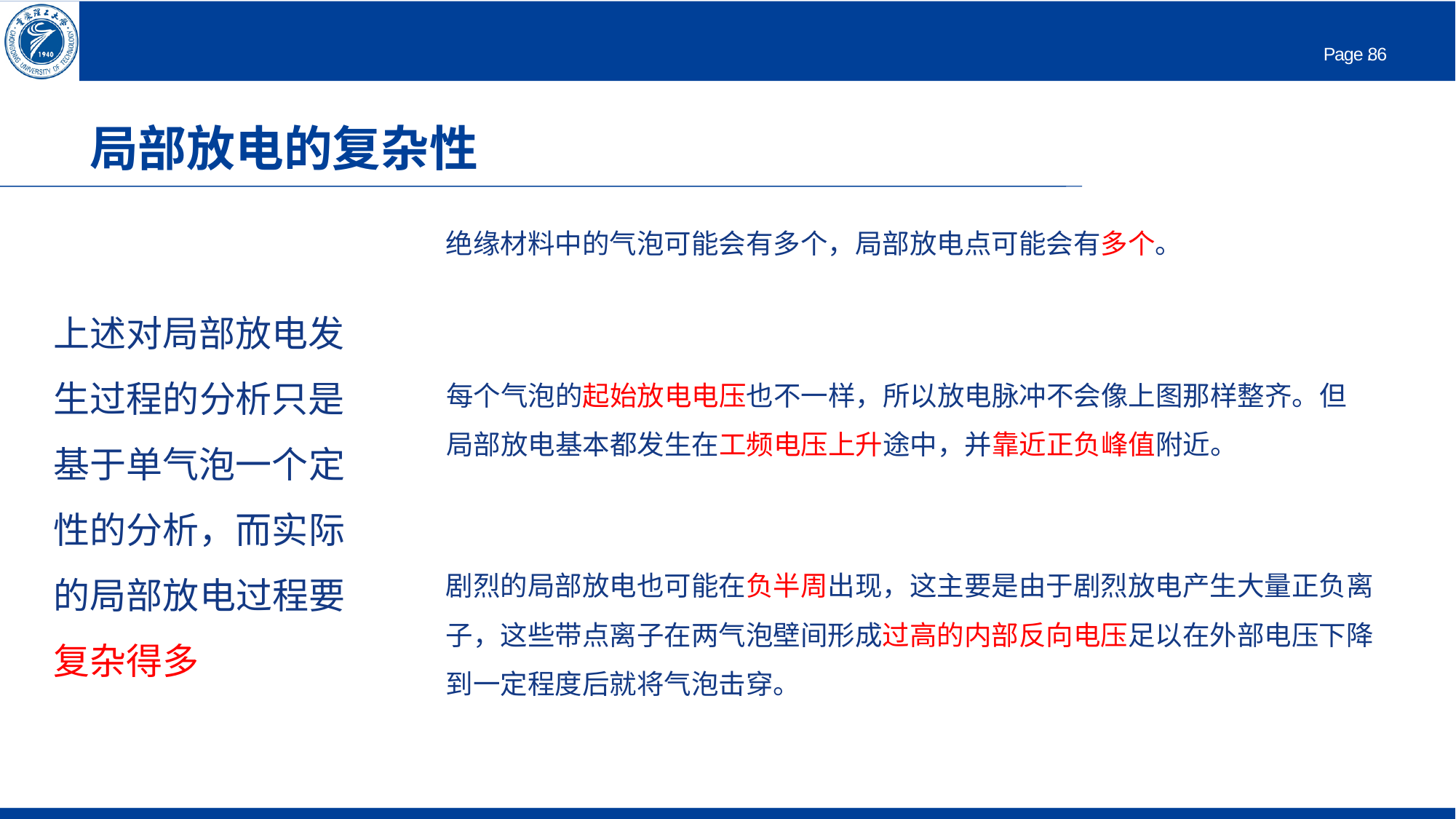

# 局部放电的复杂性
绝缘材料中的气泡可能会有多个，局部放电点可能会有多个。
上述对局部放电发生过程的分析只是基于单气泡一个定性的分析，而实际的局部放电过程要复杂得多
每个气泡的起始放电电压也不一样，所以放电脉冲不会像上图那样整齐。但局部放电基本都发生在工频电压上升途中，并靠近正负峰值附近。
剧烈的局部放电也可能在负半周出现，这主要是由于剧烈放电产生大量正负离子，这些带点离子在两气泡壁间形成过高的内部反向电压足以在外部电压下降到一定程度后就将气泡击穿。